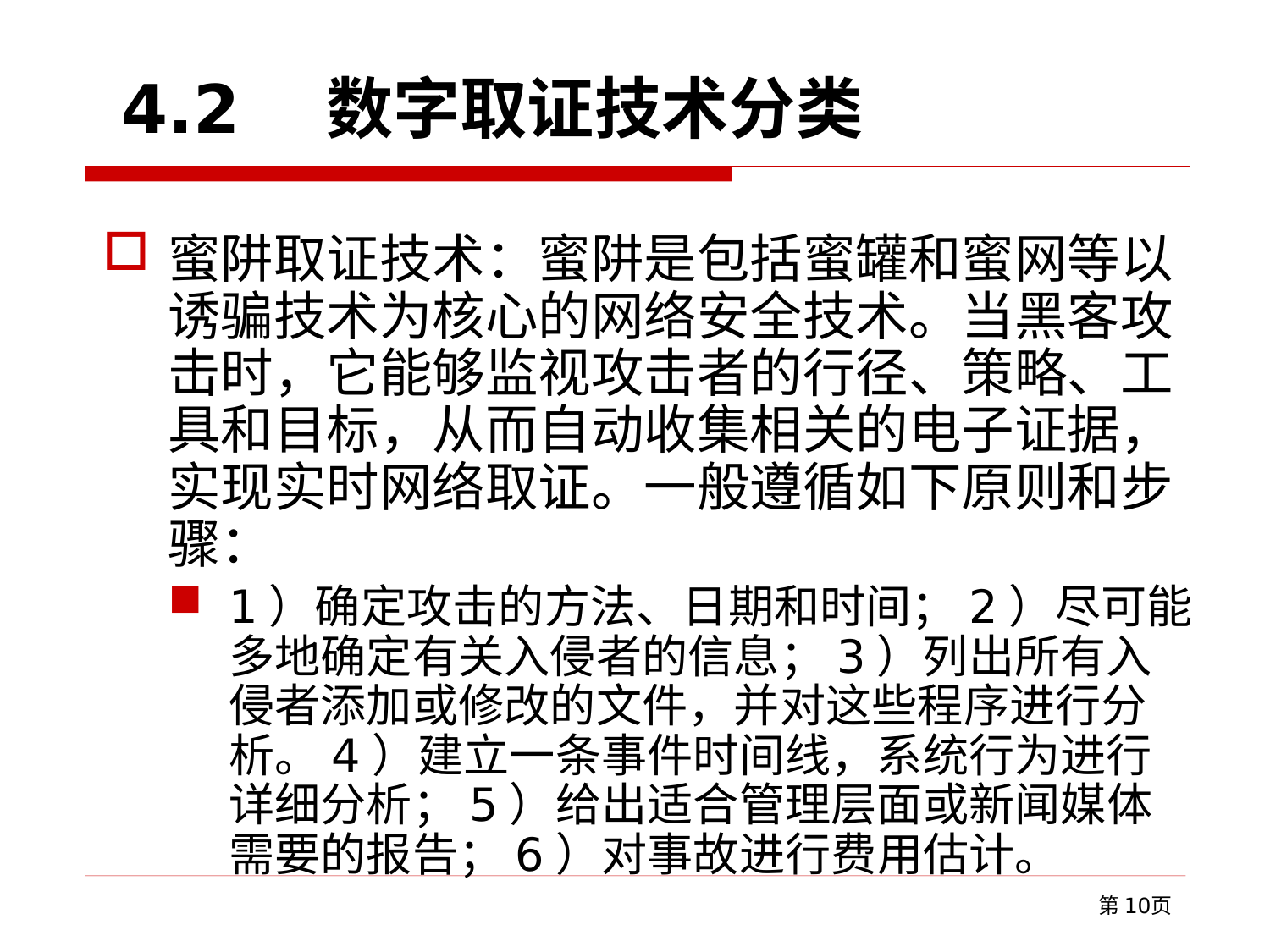

# 4.2   数字取证技术分类
蜜阱取证技术：蜜阱是包括蜜罐和蜜网等以诱骗技术为核心的网络安全技术。当黑客攻击时，它能够监视攻击者的行径、策略、工具和目标，从而自动收集相关的电子证据，实现实时网络取证。一般遵循如下原则和步骤：
1）确定攻击的方法、日期和时间；2）尽可能多地确定有关入侵者的信息；3）列出所有入侵者添加或修改的文件，并对这些程序进行分析。4）建立一条事件时间线，系统行为进行详细分析；5）给出适合管理层面或新闻媒体需要的报告；6）对事故进行费用估计。
10